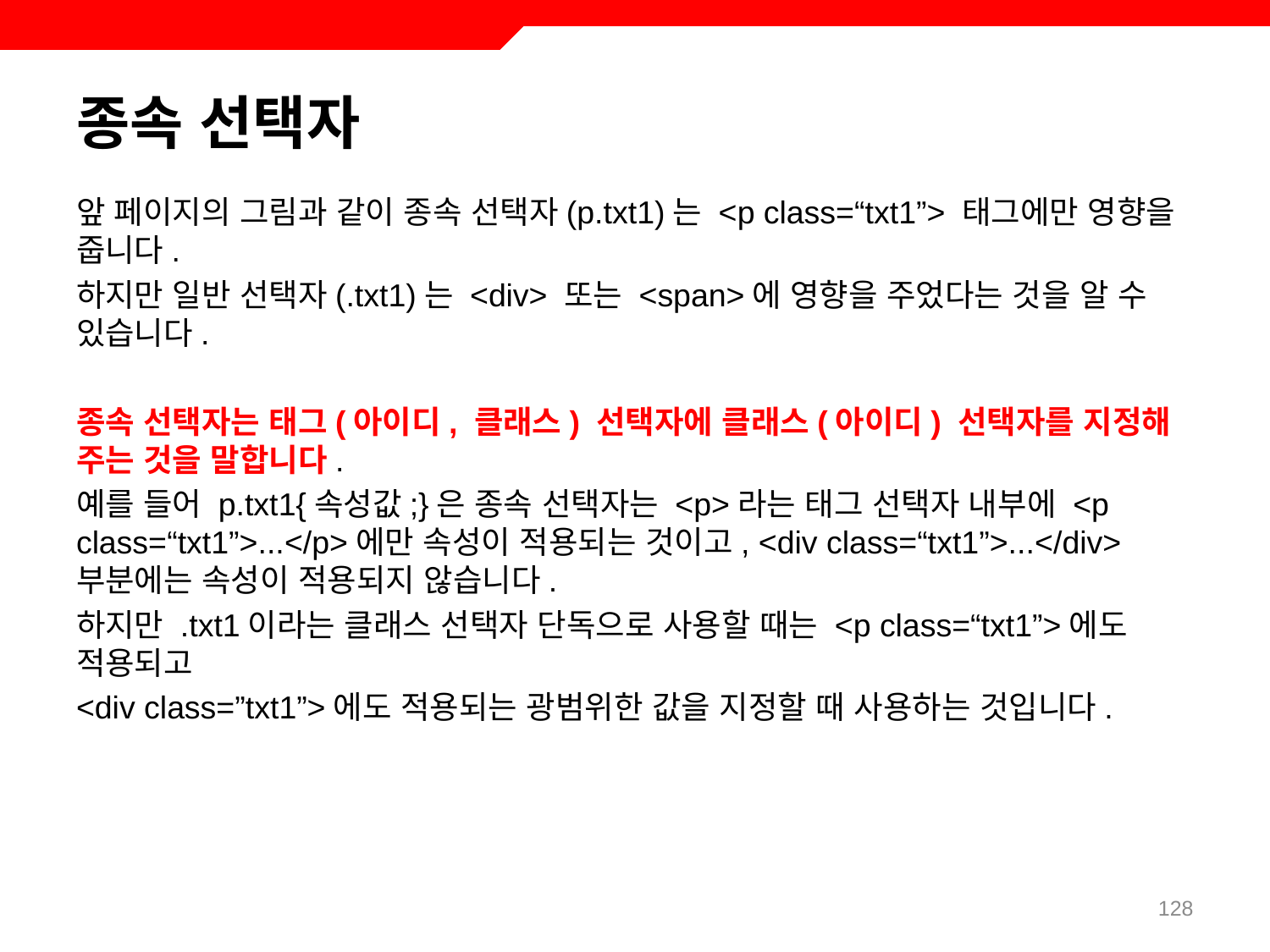

# 종속 선택자
앞 페이지의 그림과 같이 종속 선택자(p.txt1)는 <p class=“txt1”> 태그에만 영향을 줍니다.
하지만 일반 선택자(.txt1)는 <div> 또는 <span>에 영향을 주었다는 것을 알 수 있습니다.

종속 선택자는 태그(아이디, 클래스) 선택자에 클래스(아이디) 선택자를 지정해 주는 것을 말합니다.
예를 들어 p.txt1{속성값;}은 종속 선택자는 <p>라는 태그 선택자 내부에 <p class=“txt1”>...</p>에만 속성이 적용되는 것이고, <div class=“txt1”>...</div> 부분에는 속성이 적용되지 않습니다.
하지만 .txt1이라는 클래스 선택자 단독으로 사용할 때는 <p class=“txt1”>에도 적용되고
<div class=”txt1”>에도 적용되는 광범위한 값을 지정할 때 사용하는 것입니다.
128